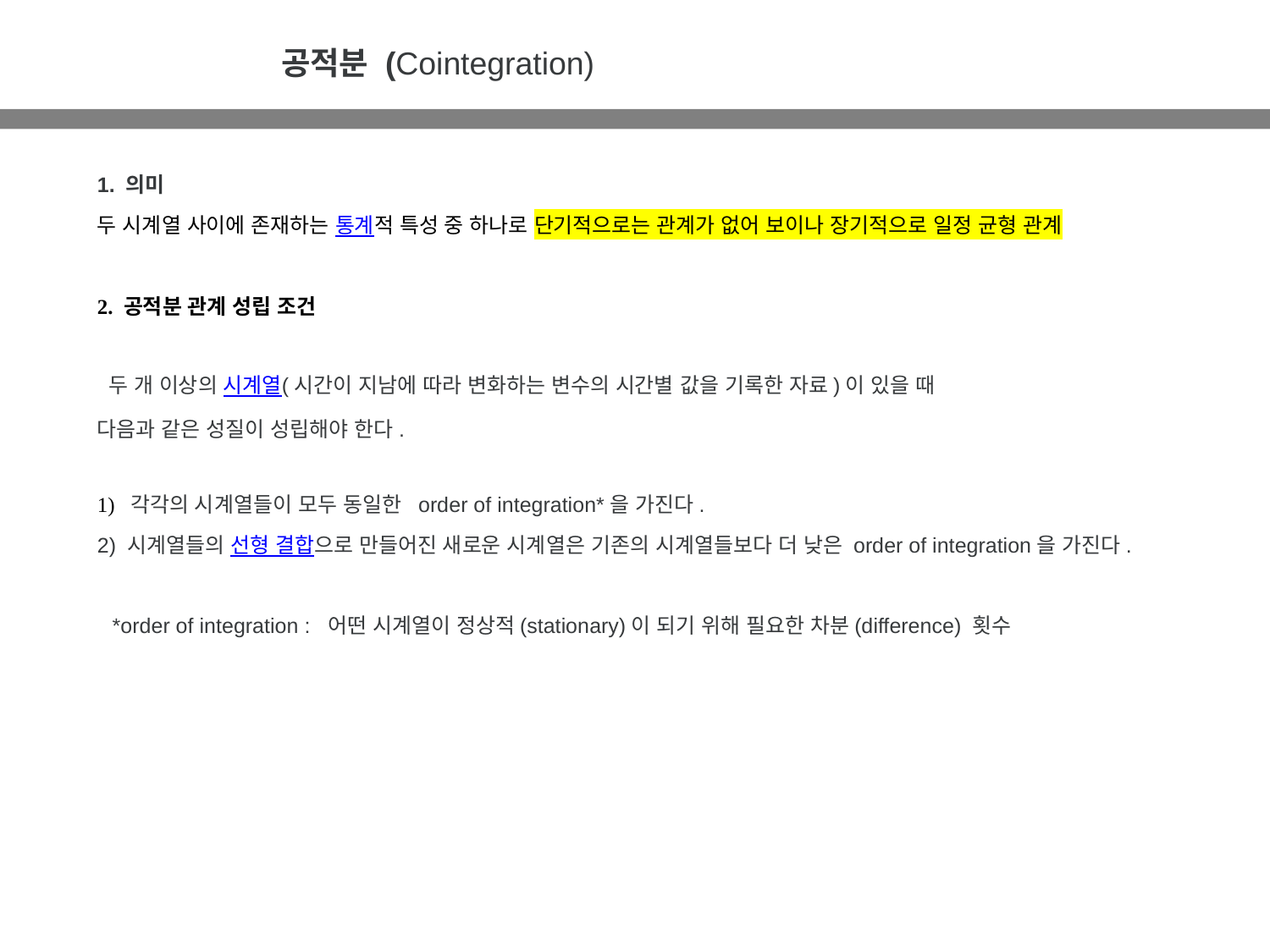

공적분 (Cointegration)

1. 의미
두 시계열 사이에 존재하는 통계적 특성 중 하나로 단기적으로는 관계가 없어 보이나 장기적으로 일정 균형 관계

2. 공적분 관계 성립 조건

 두 개 이상의 시계열(시간이 지남에 따라 변화하는 변수의 시간별 값을 기록한 자료)이 있을 때
다음과 같은 성질이 성립해야 한다.
1)  각각의 시계열들이 모두 동일한  order of integration*을 가진다.
2) 시계열들의 선형 결합으로 만들어진 새로운 시계열은 기존의 시계열들보다 더 낮은 order of integration을 가진다.
*order of integration :  어떤 시계열이 정상적(stationary)이 되기 위해 필요한 차분(difference) 횟수